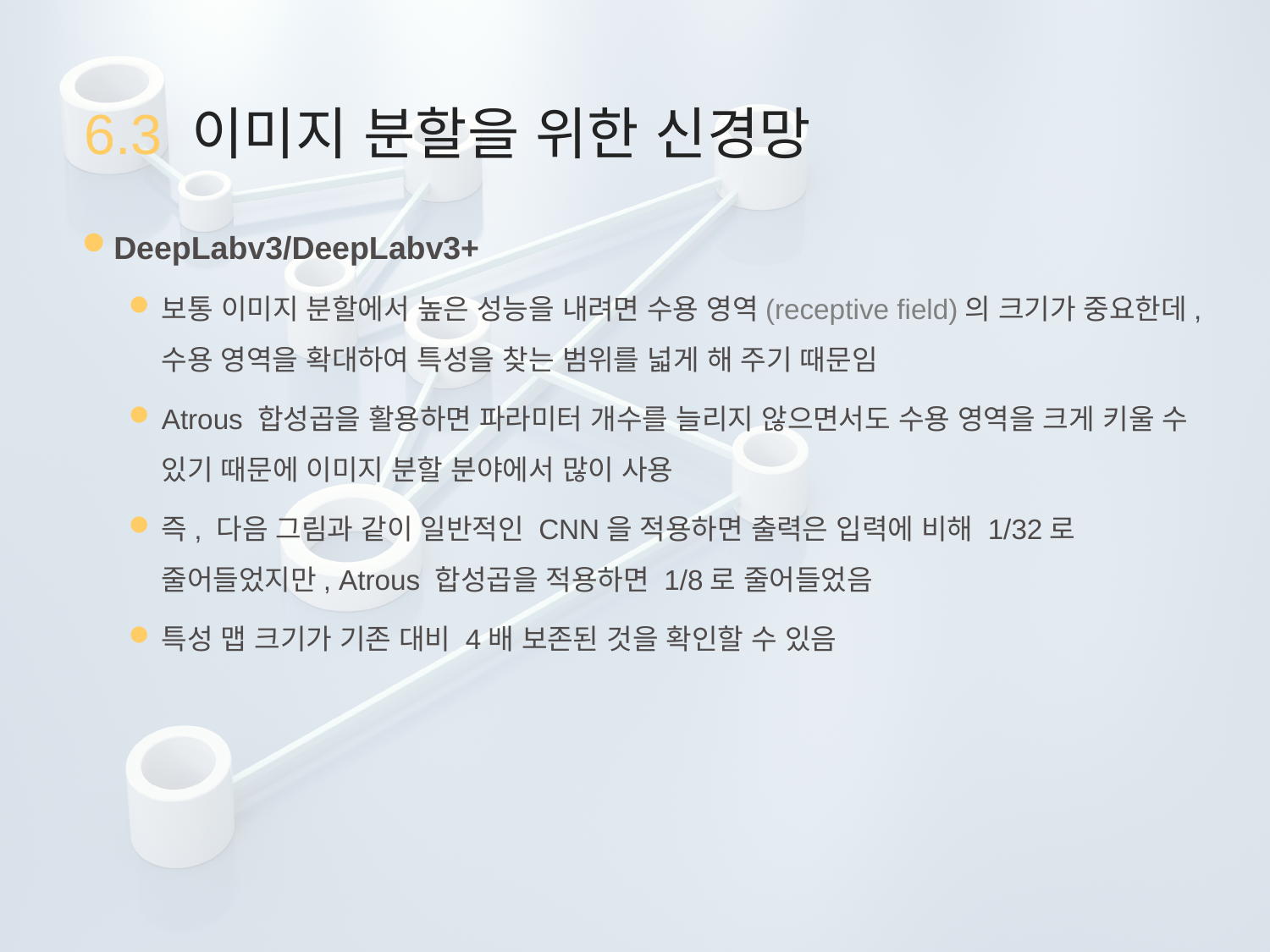

# 6.3 이미지 분할을 위한 신경망
DeepLabv3/DeepLabv3+
보통 이미지 분할에서 높은 성능을 내려면 수용 영역(receptive field)의 크기가 중요한데, 수용 영역을 확대하여 특성을 찾는 범위를 넓게 해 주기 때문임
Atrous 합성곱을 활용하면 파라미터 개수를 늘리지 않으면서도 수용 영역을 크게 키울 수 있기 때문에 이미지 분할 분야에서 많이 사용
즉, 다음 그림과 같이 일반적인 CNN을 적용하면 출력은 입력에 비해 1/32로 줄어들었지만, Atrous 합성곱을 적용하면 1/8로 줄어들었음
특성 맵 크기가 기존 대비 4배 보존된 것을 확인할 수 있음